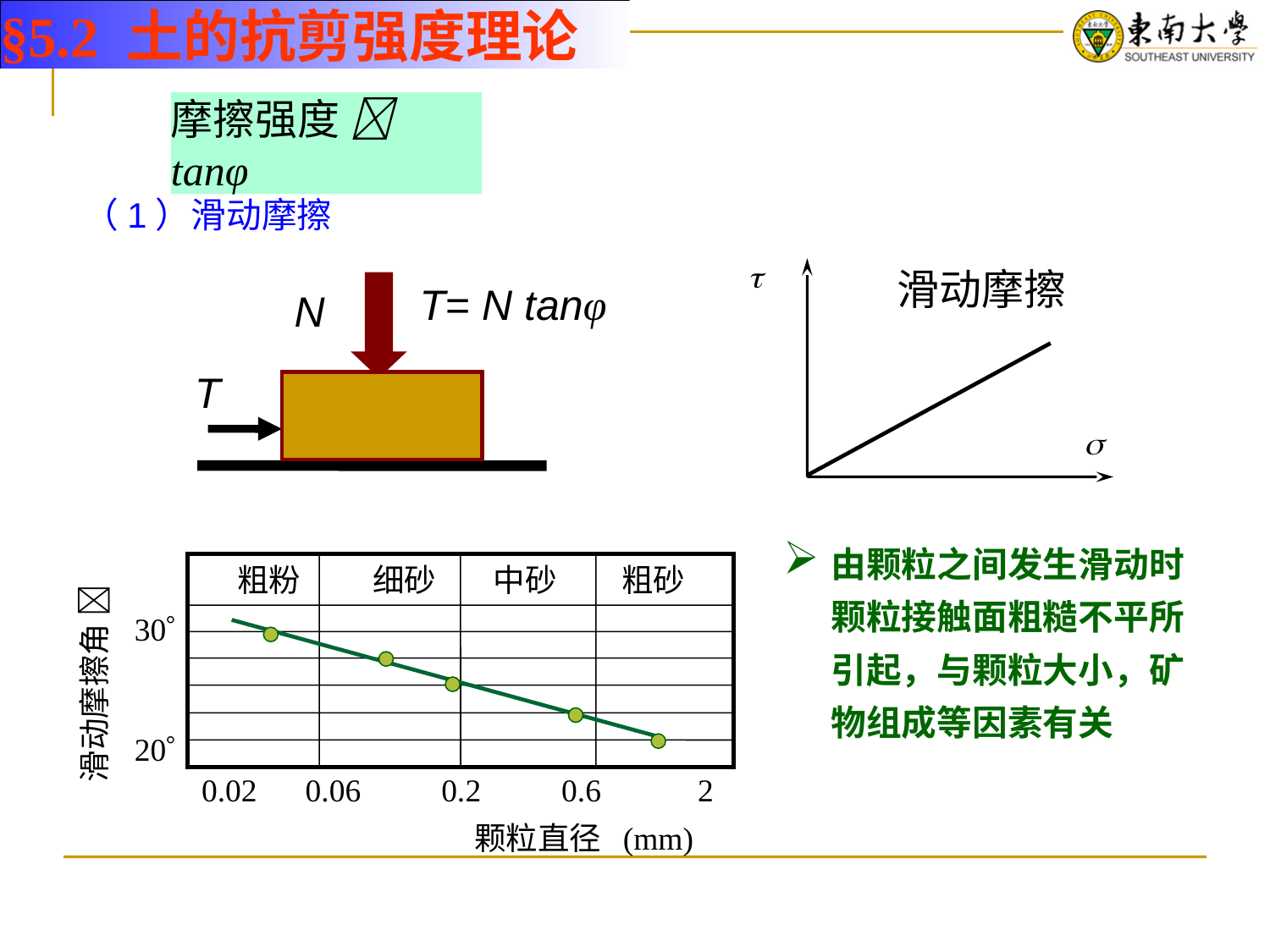

§5.2 土的抗剪强度理论
摩擦强度 σ tanφ
（1）滑动摩擦
τ
滑动摩擦

σ

T= N tanφ
N
T

由颗粒之间发生滑动时颗粒接触面粗糙不平所引起，与颗粒大小，矿物组成等因素有关

粗粉          细砂        中砂         粗砂

30°

20°

滑动摩擦角 φ

0.02      0.06          0.2          0.6            2
颗粒直径  (mm)
11